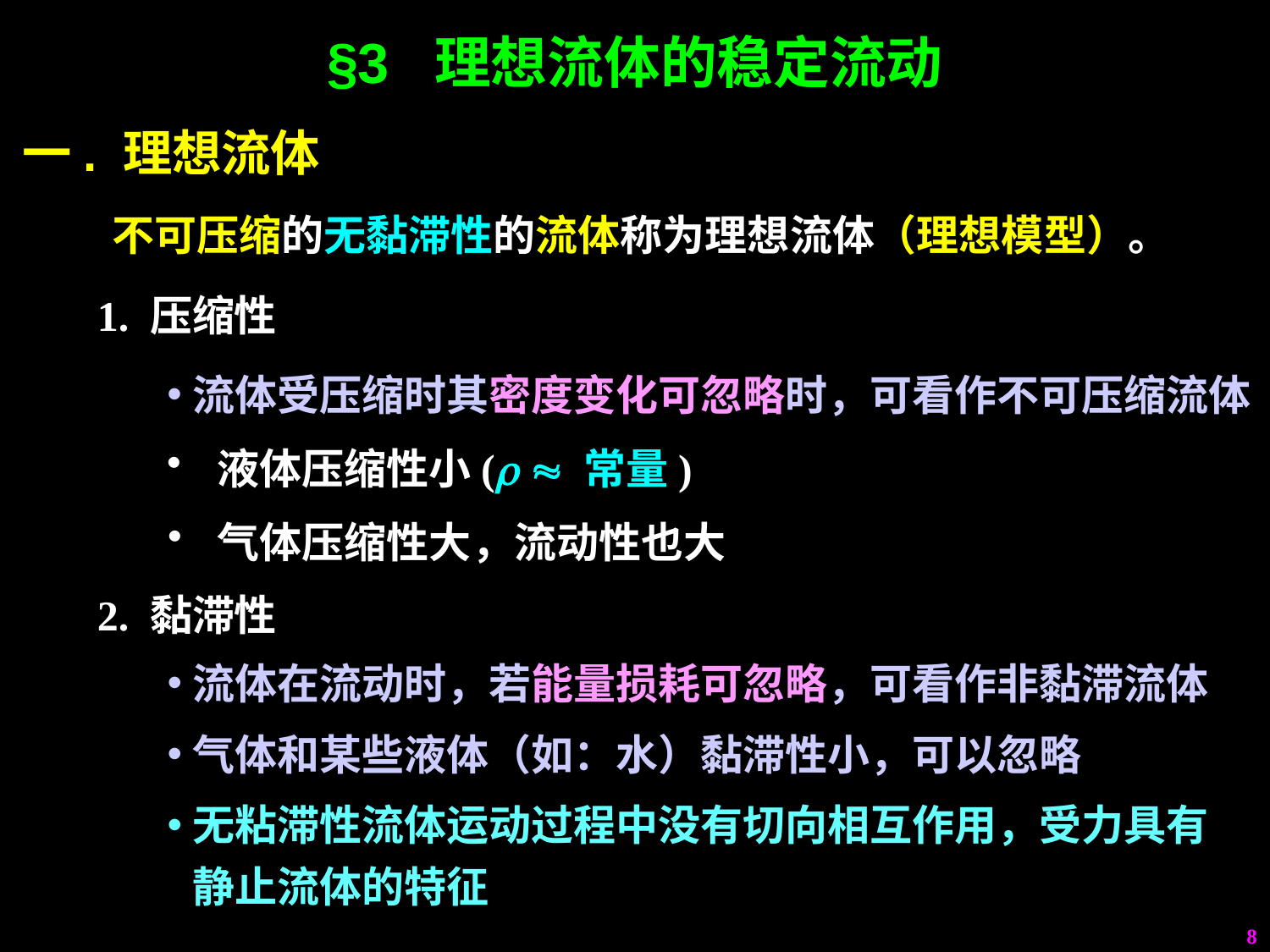

§3  理想流体的稳定流动
一. 理想流体
不可压缩的无黏滞性的流体称为理想流体（理想模型）。
1. 压缩性
流体受压缩时其密度变化可忽略时，可看作不可压缩流体
 液体压缩性小(ρ ≈ 常量)
 气体压缩性大，流动性也大
2. 黏滞性
流体在流动时，若能量损耗可忽略，可看作非黏滞流体
气体和某些液体（如：水）黏滞性小，可以忽略
无粘滞性流体运动过程中没有切向相互作用，受力具有静止流体的特征
8